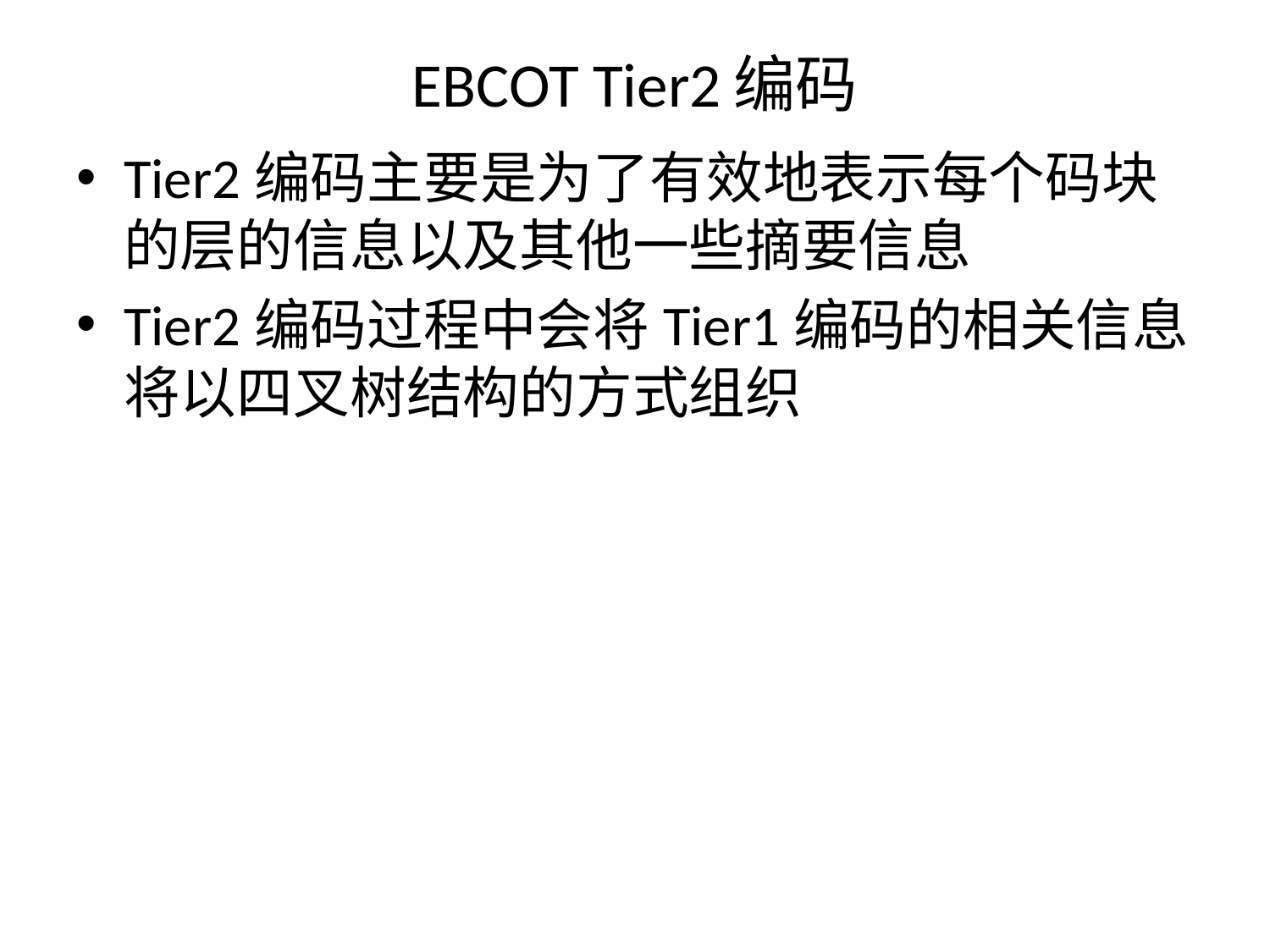

# EBCOT Tier2编码
Tier2编码主要是为了有效地表示每个码块的层的信息以及其他一些摘要信息
Tier2编码过程中会将Tier1编码的相关信息将以四叉树结构的方式组织